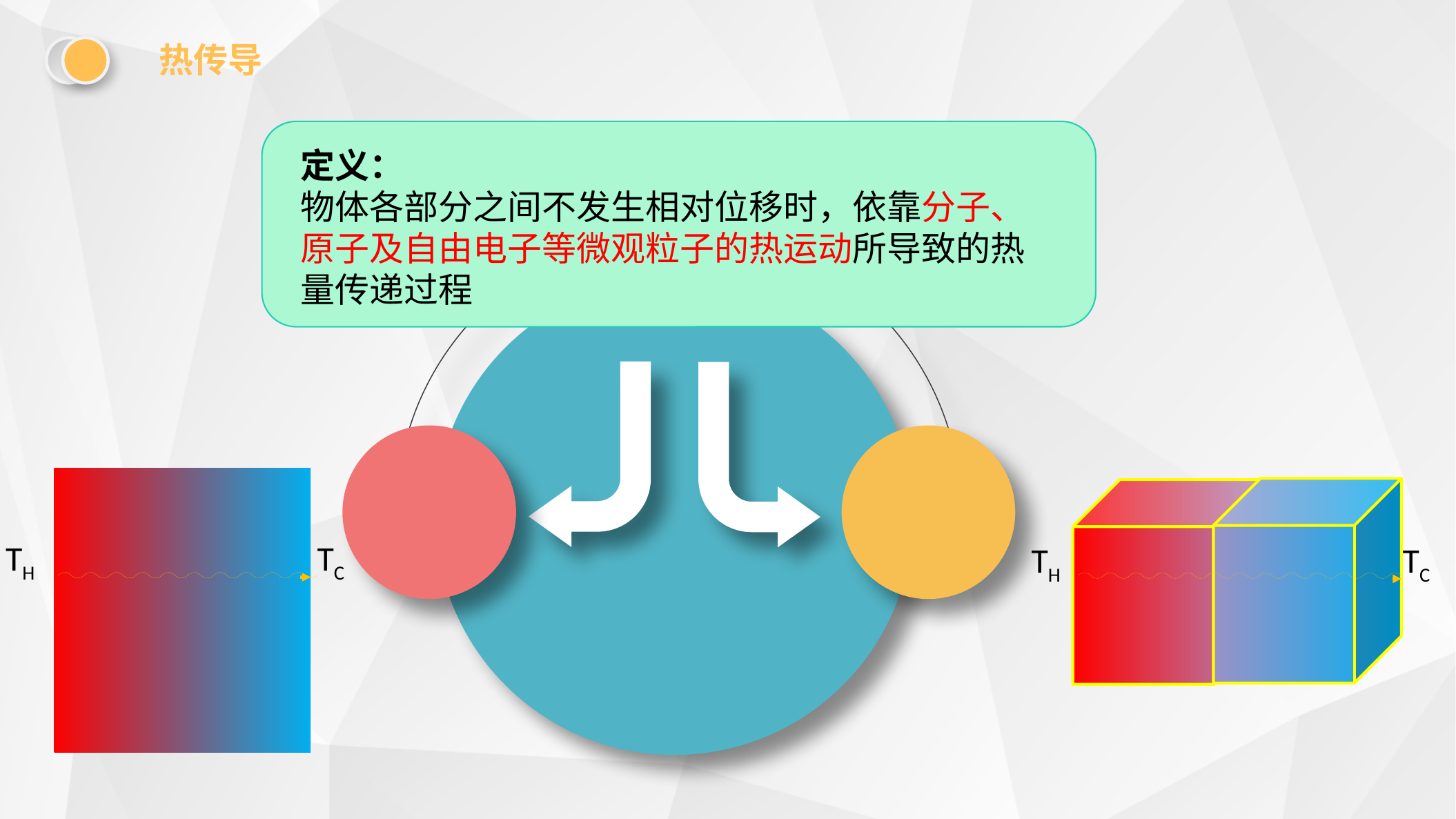

热传导

定义：
物体各部分之间不发生相对位移时，依靠分子、原子及自由电子等微观粒子的热运动所导致的热量传递过程

TH
TC

TH
TC